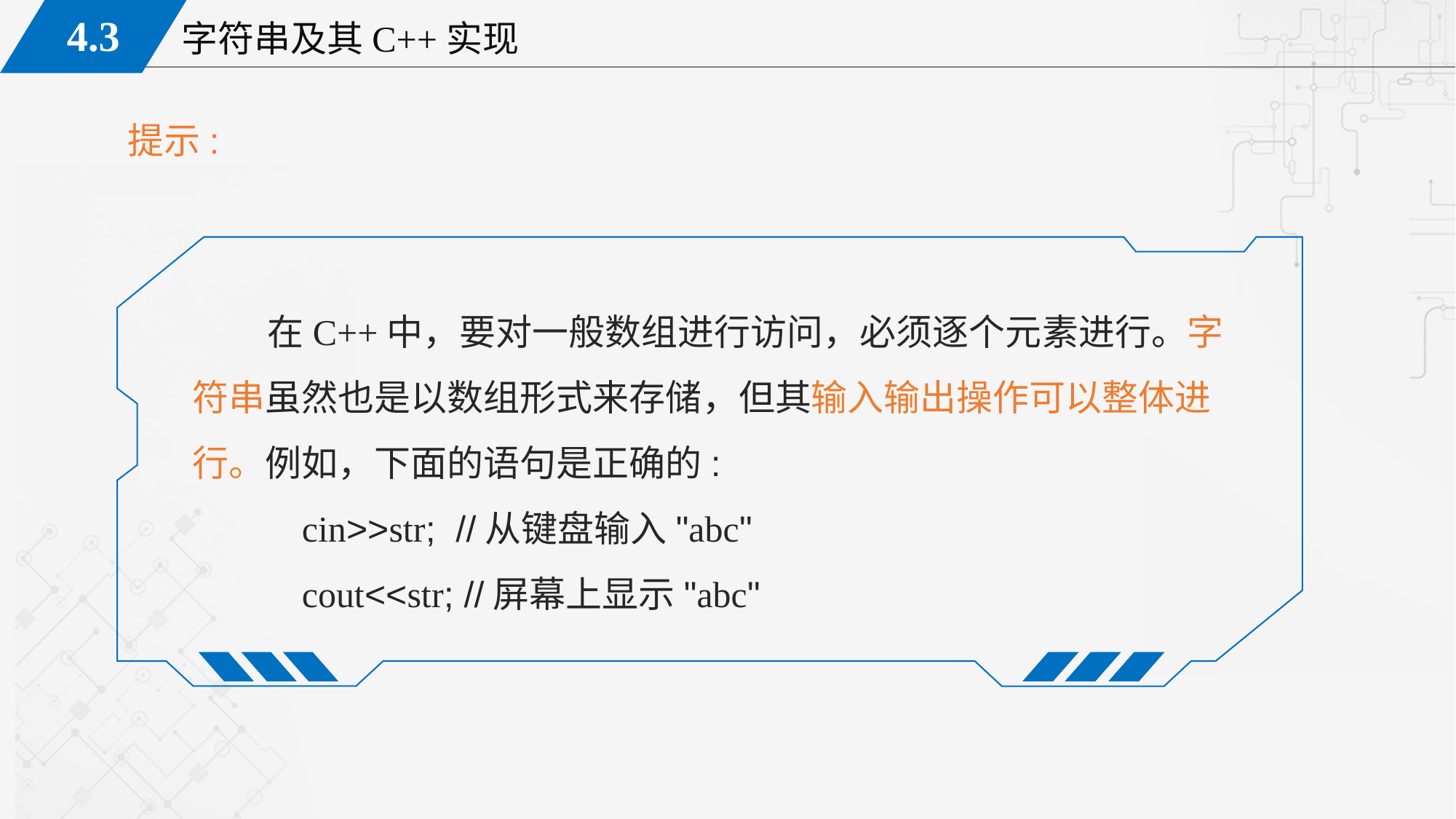

提示:

在C++中，要对一般数组进行访问，必须逐个元素进行。字符串虽然也是以数组形式来存储，但其输入输出操作可以整体进行。例如，下面的语句是正确的:
	cin>>str;  //从键盘输入"abc"
	cout<<str; //屏幕上显示"abc"